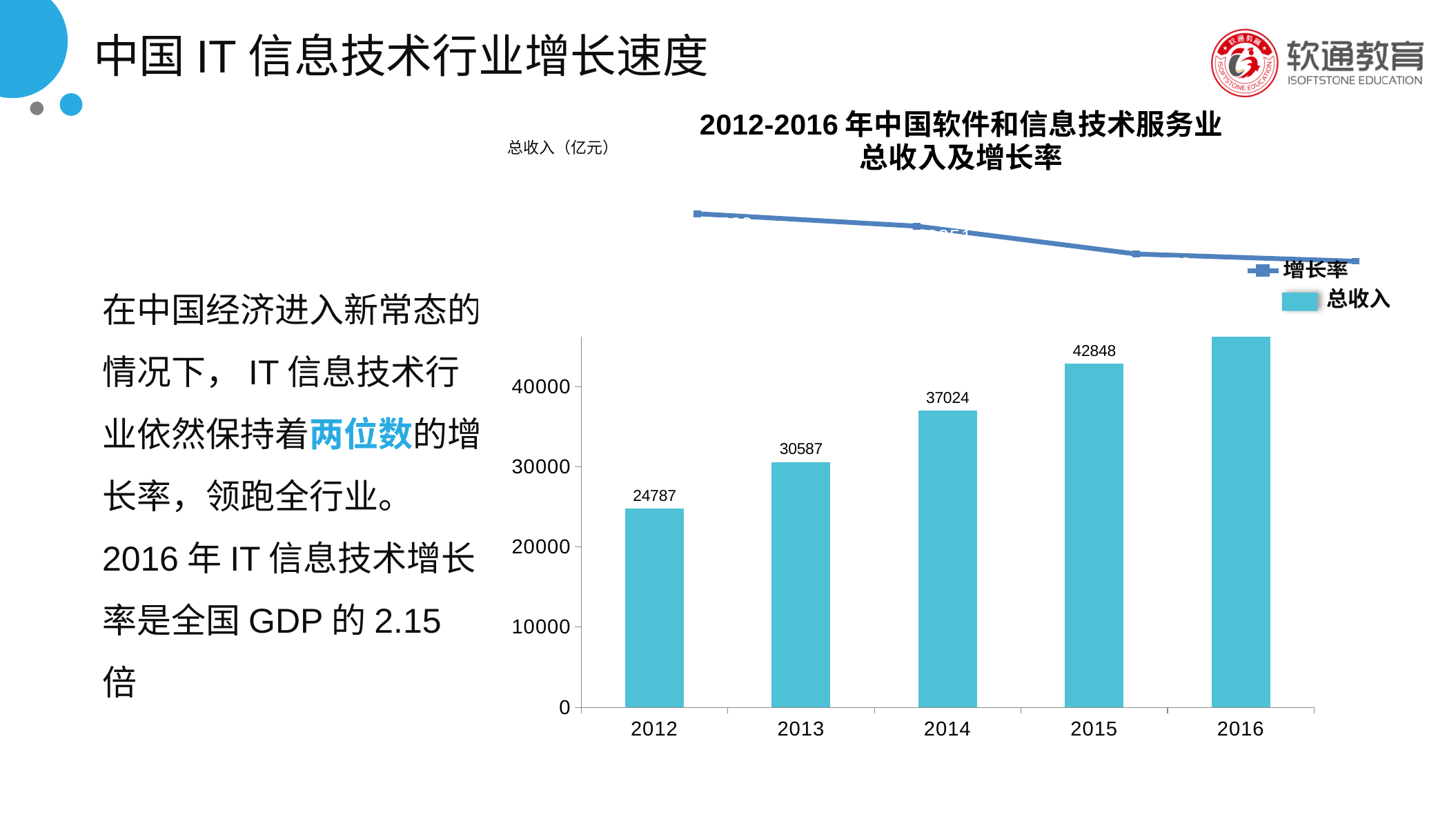

中国IT信息技术行业增长速度

### Chart: 2012-2016年中国软件和信息技术服务业
总收入及增长率

| Category | 收入 |
|---|---|
| 2012 | 24787.0 |
| 2013 | 30587.0 |
| 2014 | 37024.0 |
| 2015 | 42848.0 |
| 2016 | 49000.0 |
总收入（亿元）

### Chart

| Category | 增长率 |
|---|---|
| 1 | None |
| 2 | 0.233993625690886 |
| 3 | 0.210448883512603 |
| 4 | 0.157303370786517 |
在中国经济进入新常态的情况下，IT信息技术行业依然保持着两位数的增长率，领跑全行业。
2016年IT信息技术增长率是全国GDP的2.15倍
总收入